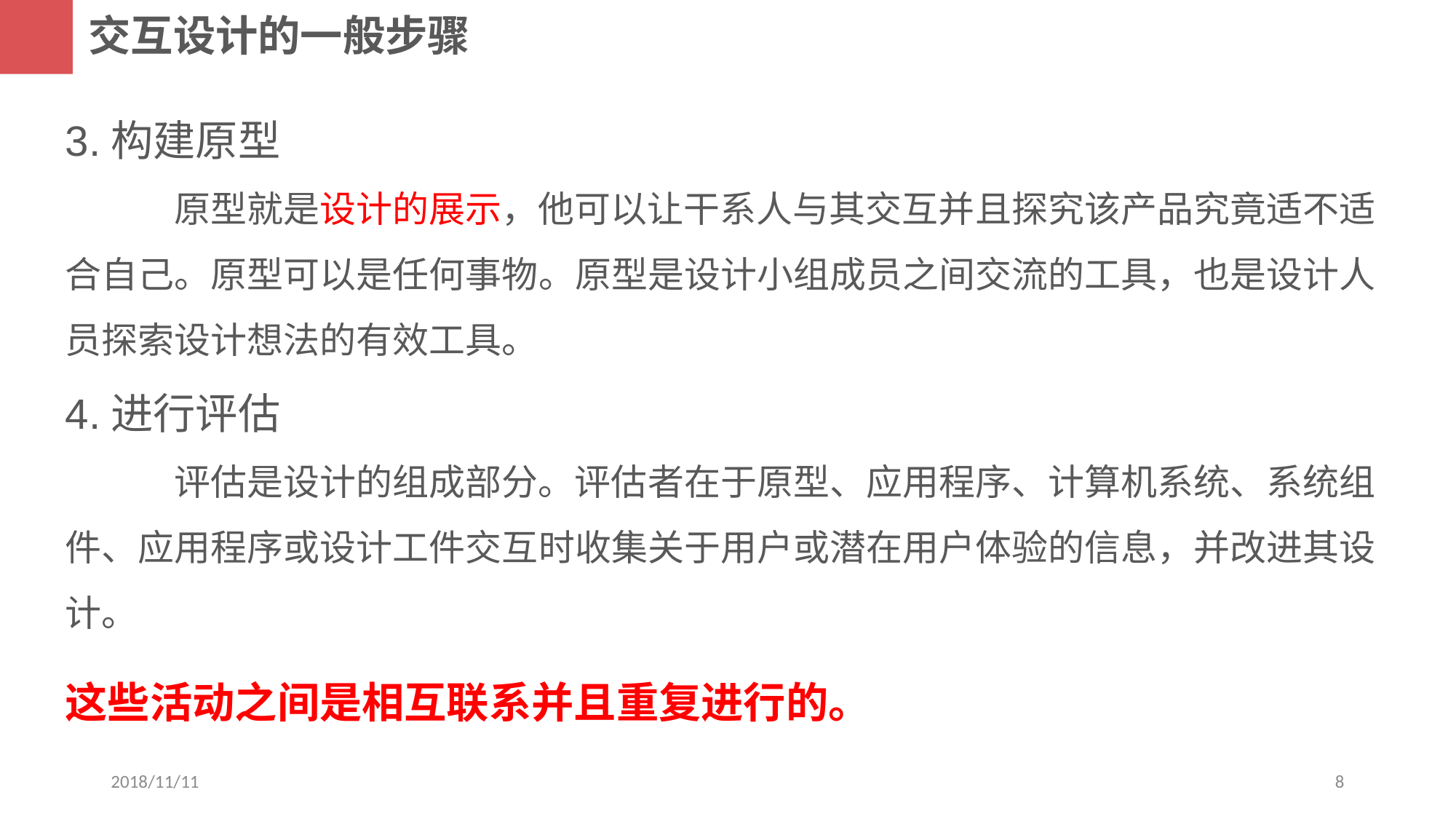

交互设计的一般步骤
3.构建原型
	原型就是设计的展示，他可以让干系人与其交互并且探究该产品究竟适不适合自己。原型可以是任何事物。原型是设计小组成员之间交流的工具，也是设计人员探索设计想法的有效工具。
4.进行评估
	评估是设计的组成部分。评估者在于原型、应用程序、计算机系统、系统组件、应用程序或设计工件交互时收集关于用户或潜在用户体验的信息，并改进其设计。
这些活动之间是相互联系并且重复进行的。
2018/11/11
8